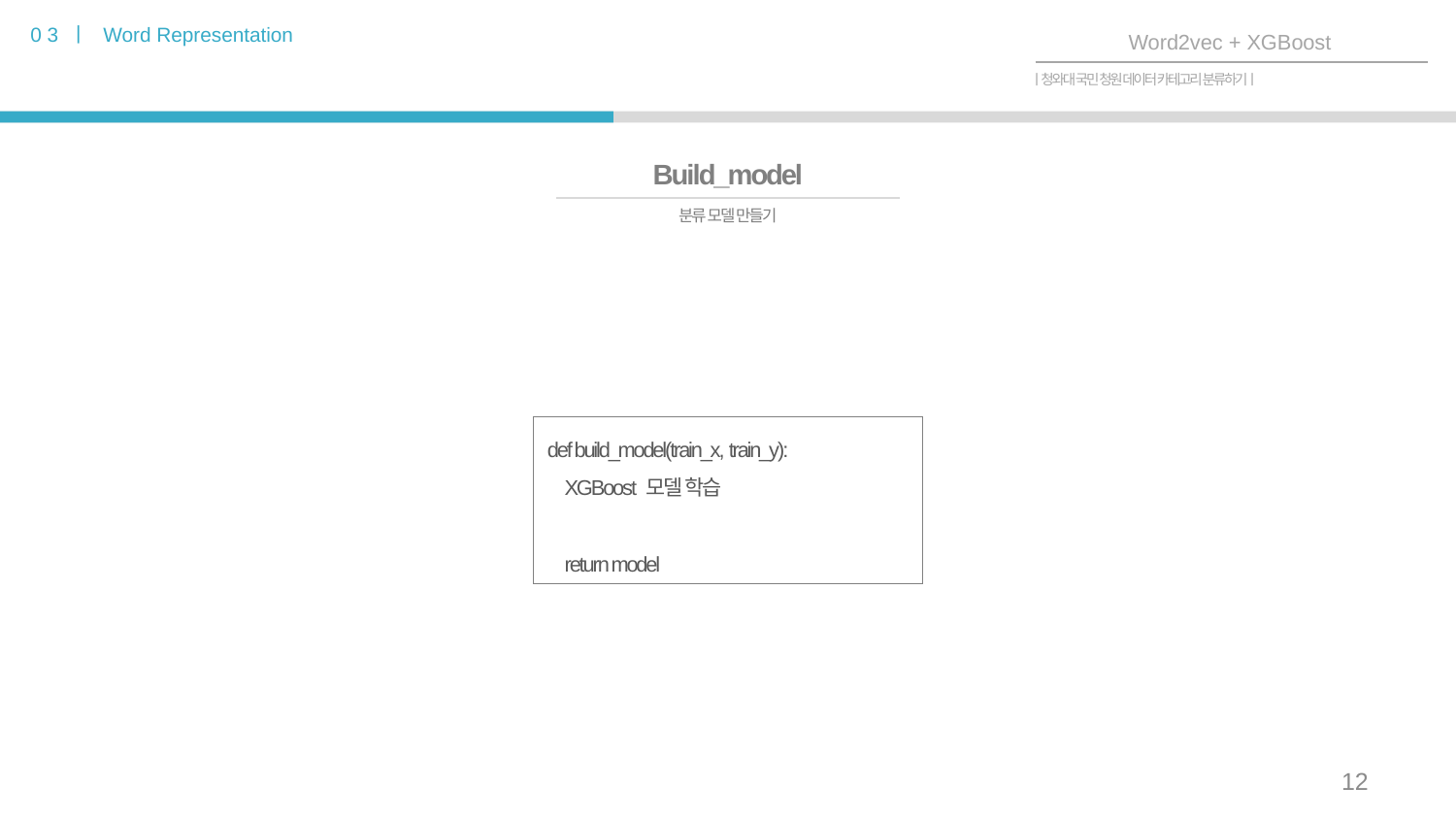

0 3 ㅣ  Word Representation
Word2vec + XGBoost
ㅣ청와대 국민 청원 데이터 카테고리 분류하기ㅣ

Build_model
분류 모델 만들기
def build_model(train_x, train_y):
    XGBoost 모델 학습

    return model
12